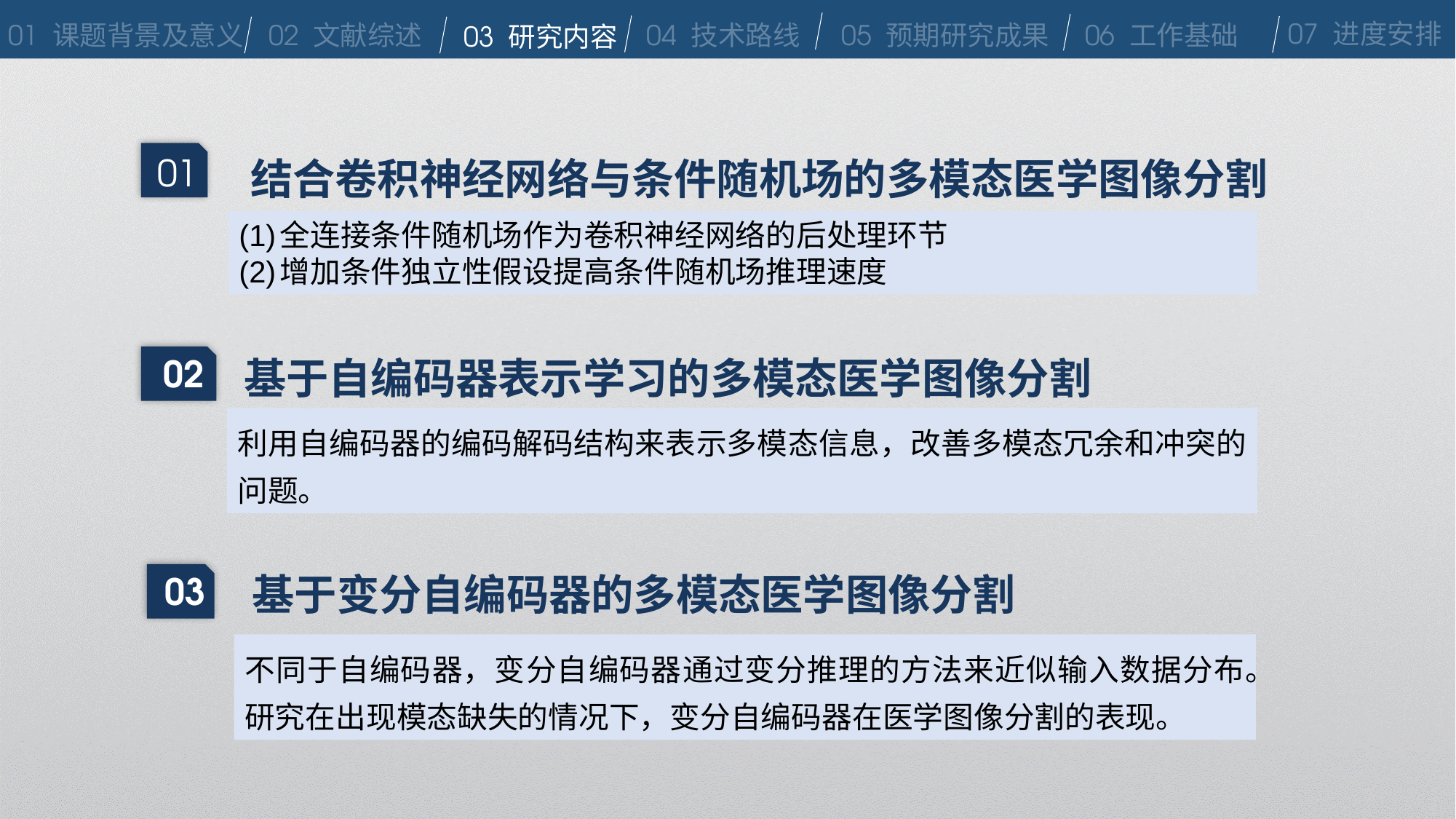

07 进度安排
05 预期研究成果
06 工作基础
02 文献综述
04 技术路线
01 课题背景及意义
03 研究内容
结合卷积神经网络与条件随机场的多模态医学图像分割
全连接条件随机场作为卷积神经网络的后处理环节
增加条件独立性假设提高条件随机场推理速度

01
基于自编码器表示学习的多模态医学图像分割
利用自编码器的编码解码结构来表示多模态信息，改善多模态冗余和冲突的问题。
02

基于变分自编码器的多模态医学图像分割
不同于自编码器，变分自编码器通过变分推理的方法来近似输入数据分布。研究在出现模态缺失的情况下，变分自编码器在医学图像分割的表现。
03